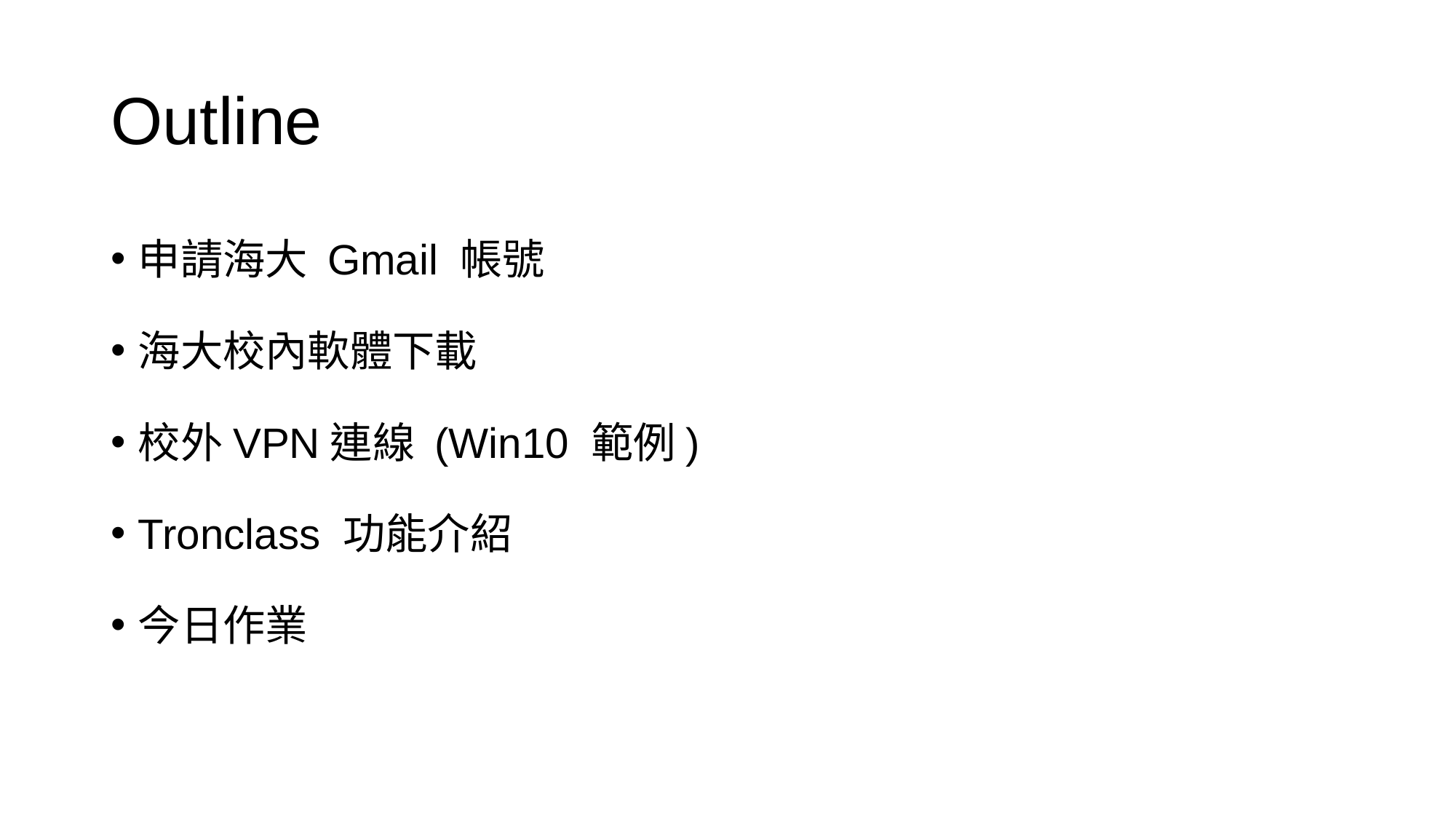

# Outline
申請海大 Gmail 帳號
海大校內軟體下載
校外VPN連線 (Win10 範例)
Tronclass 功能介紹
今日作業